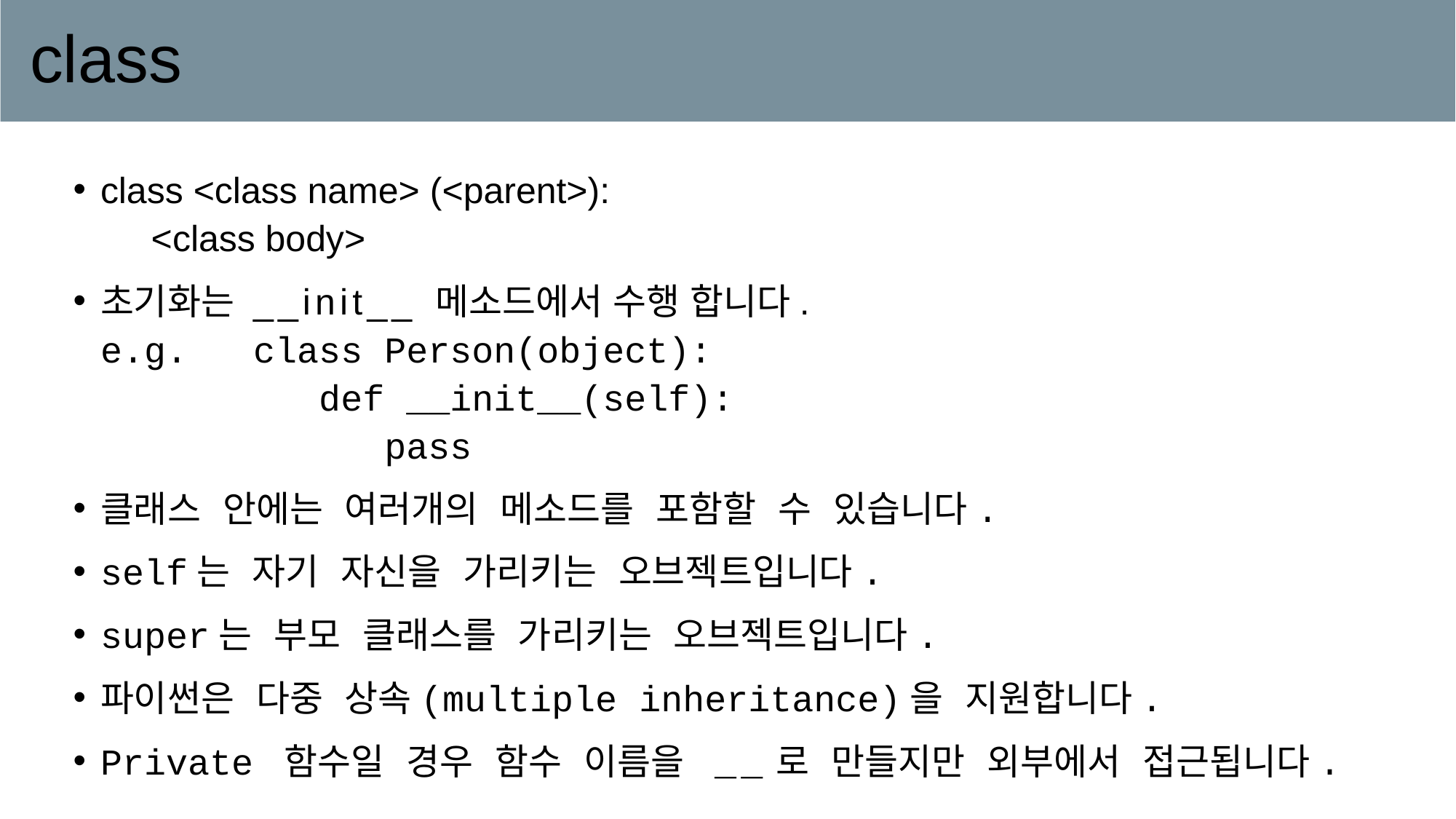

# class
class <class name> (<parent>):
     <class body>
초기화는 __init__ 메소드에서 수행 합니다.
e.g.   class Person(object):
          def __init__(self):
             pass
클래스 안에는 여러개의 메소드를 포함할 수 있습니다.
self는 자기 자신을 가리키는 오브젝트입니다.
super는 부모 클래스를 가리키는 오브젝트입니다.
파이썬은 다중 상속(multiple inheritance)을 지원합니다.
Private 함수일 경우 함수 이름을 __로 만들지만 외부에서 접근됩니다.